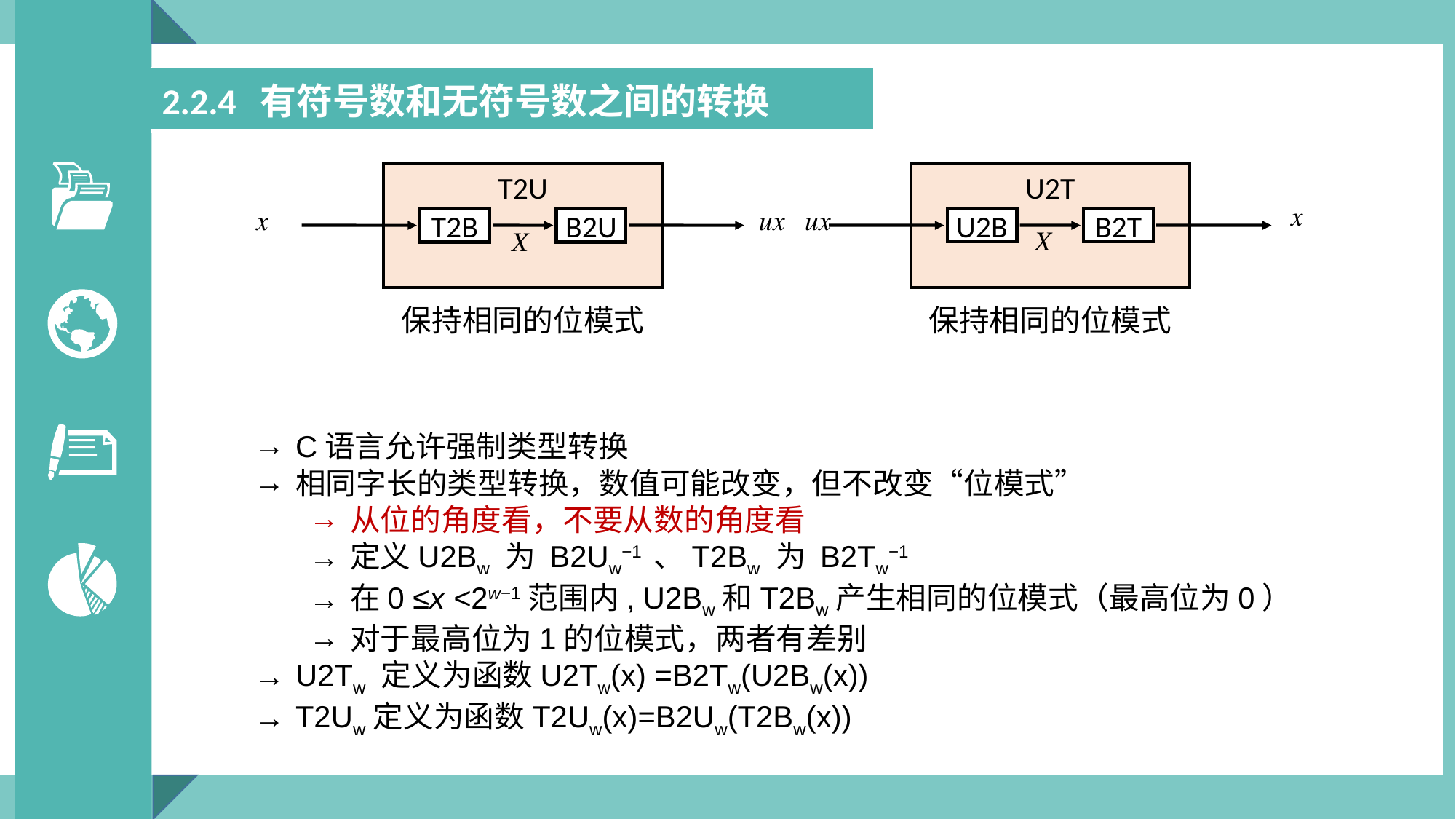

| 2.2.4 有符号数和无符号数之间的转换 |
| --- |
U2T
T2U
x
x
ux
ux
U2B
B2T
T2B
B2U
X
X

保持相同的位模式
保持相同的位模式
C语言允许强制类型转换
相同字长的类型转换，数值可能改变，但不改变“位模式”
从位的角度看，不要从数的角度看
定义U2Bw 为 B2Uw−1 、T2Bw 为 B2Tw−1
在0 ≤x <2w−1范围内, U2Bw和T2Bw产生相同的位模式（最高位为0）
对于最高位为1的位模式，两者有差别
U2Tw 定义为函数U2Tw(x) =B2Tw(U2Bw(x))
T2Uw定义为函数T2Uw(x)=B2Uw(T2Bw(x))